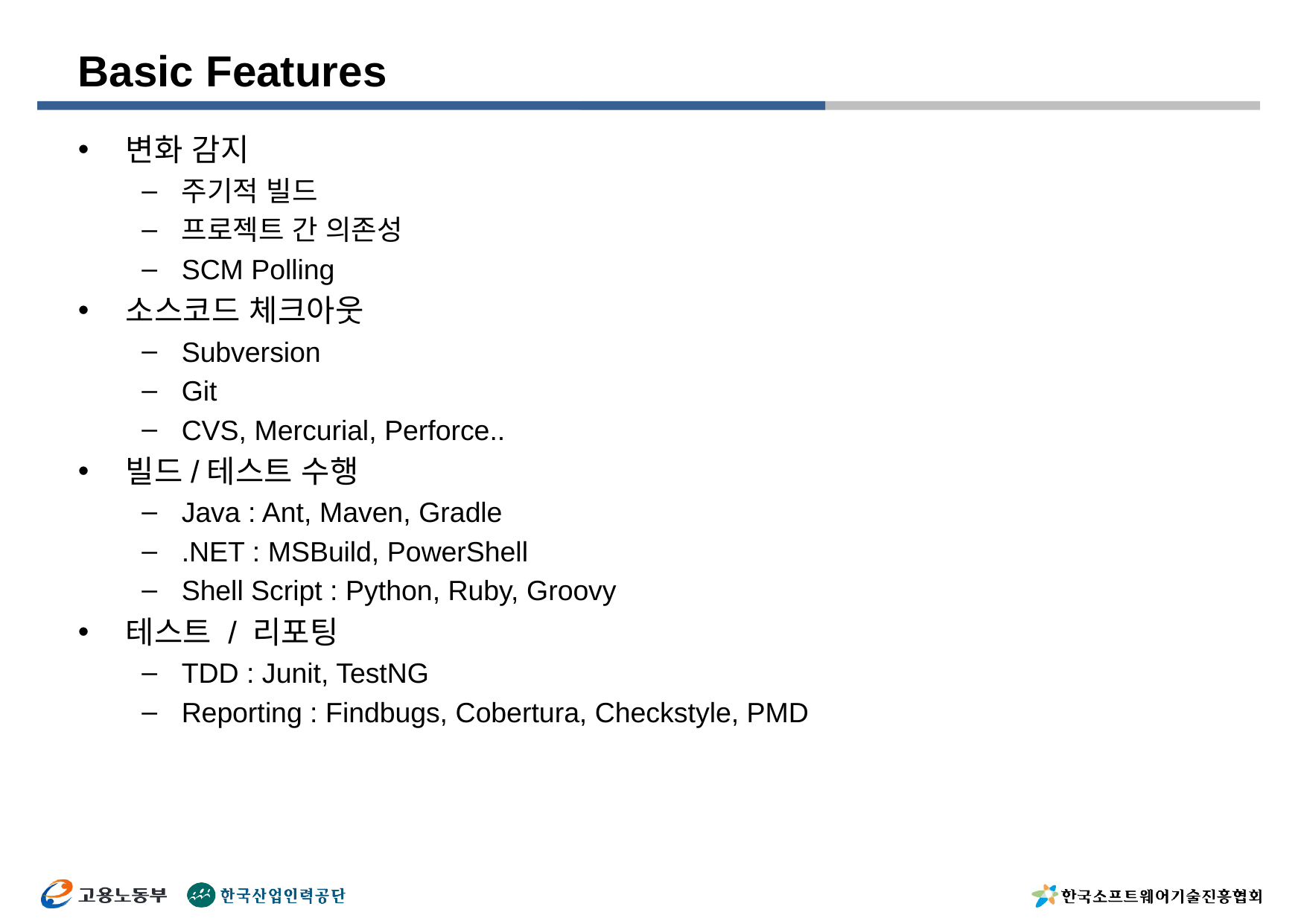

# Basic Features
변화 감지
주기적 빌드
프로젝트 간 의존성
SCM Polling
소스코드 체크아웃
Subversion
Git
CVS, Mercurial, Perforce..
빌드/테스트 수행
Java : Ant, Maven, Gradle
.NET : MSBuild, PowerShell
Shell Script : Python, Ruby, Groovy
테스트 / 리포팅
TDD : Junit, TestNG
Reporting : Findbugs, Cobertura, Checkstyle, PMD